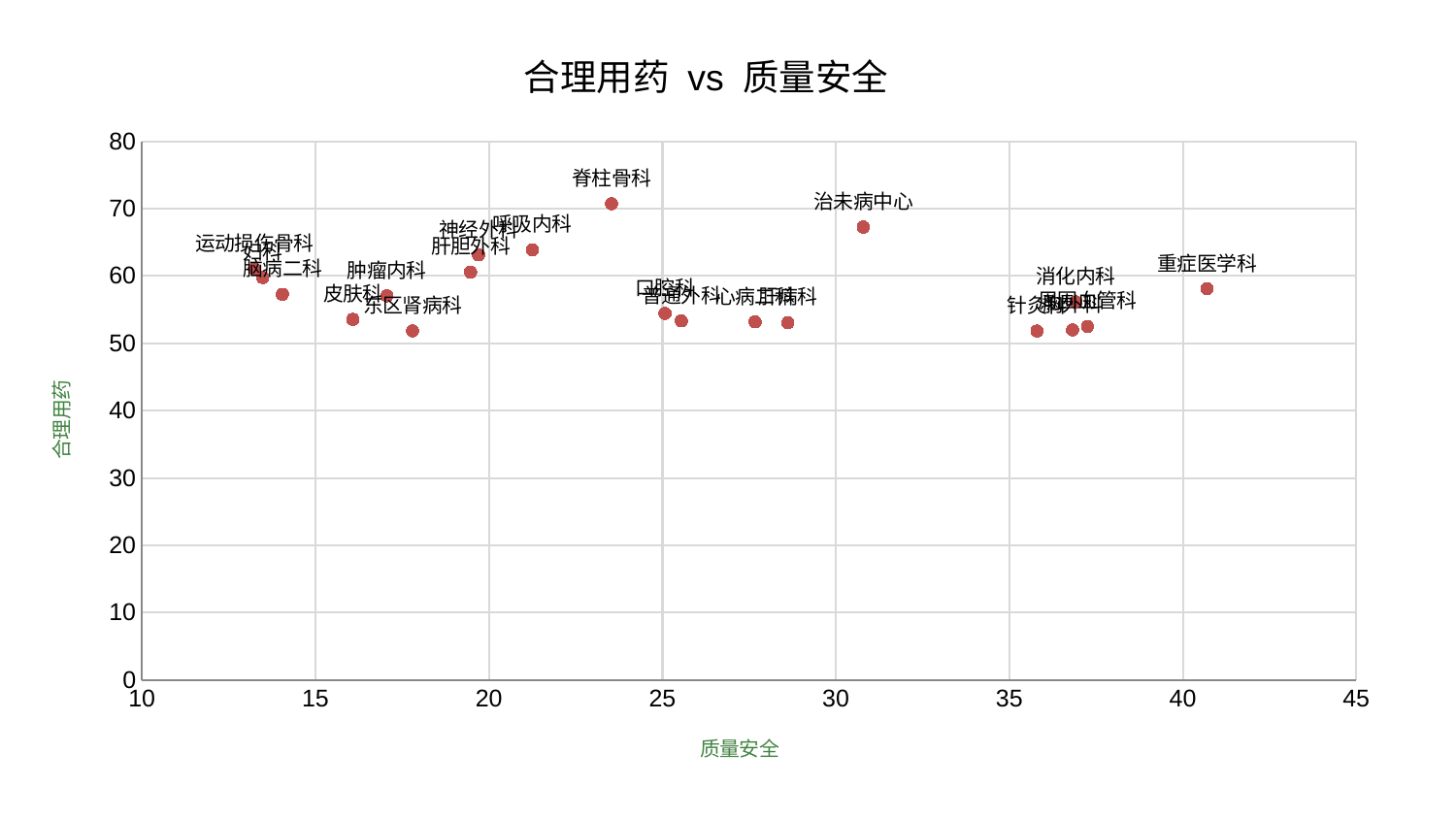

### Chart: 合理用药 vs 质量安全

| Category | 合理用药 |
|---|---|
227